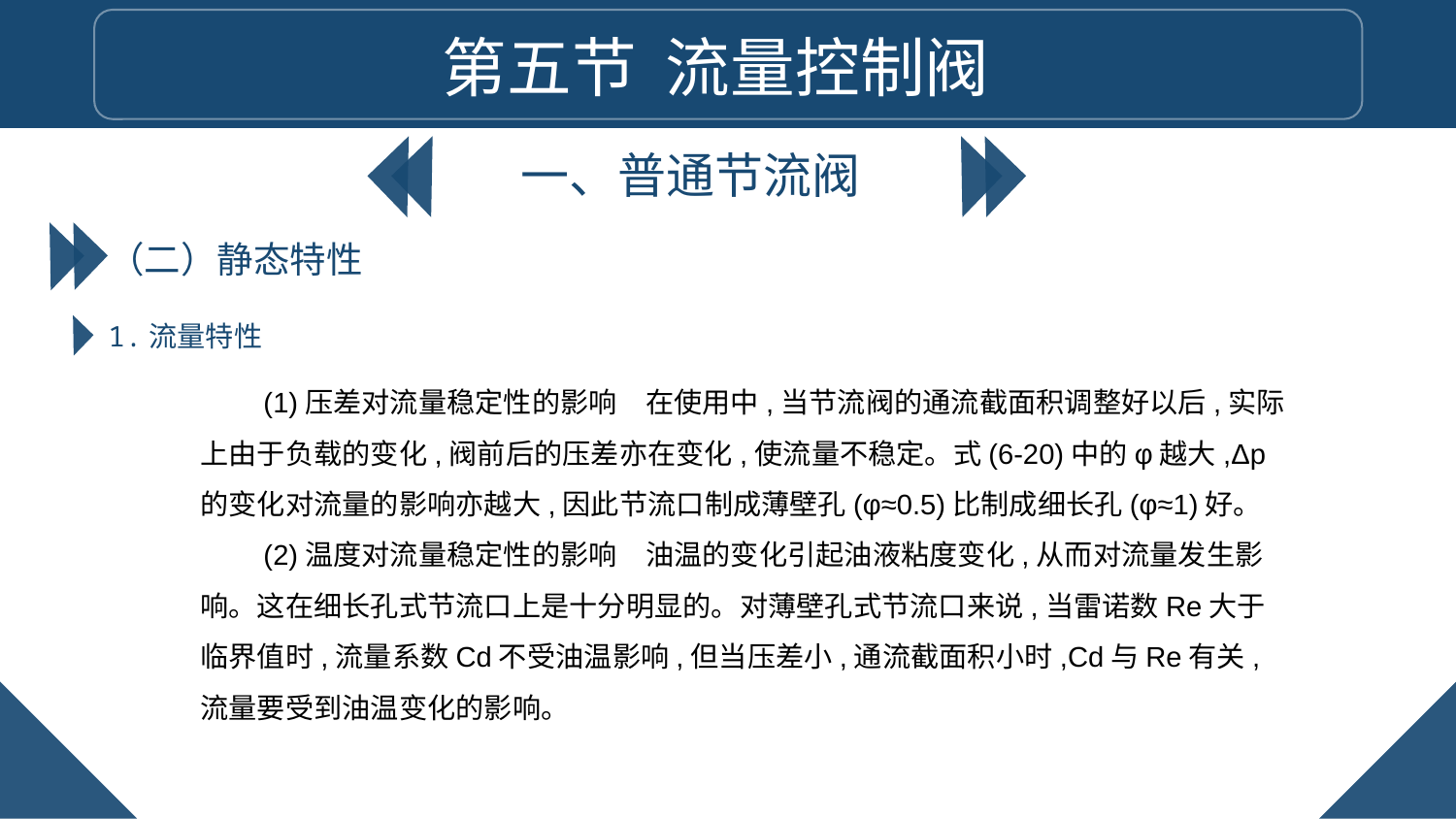

第五节  流量控制阀
一、普通节流阀

（二）静态特性

1.流量特性

(1)压差对流量稳定性的影响　在使用中,当节流阀的通流截面积调整好以后,实际上由于负载的变化,阀前后的压差亦在变化,使流量不稳定。式(6-20)中的φ越大,Δp的变化对流量的影响亦越大,因此节流口制成薄壁孔(φ≈0.5)比制成细长孔(φ≈1)好。
(2)温度对流量稳定性的影响　油温的变化引起油液粘度变化,从而对流量发生影响。这在细长孔式节流口上是十分明显的。对薄壁孔式节流口来说,当雷诺数Re大于临界值时,流量系数Cd不受油温影响,但当压差小,通流截面积小时,Cd与Re有关,流量要受到油温变化的影响。